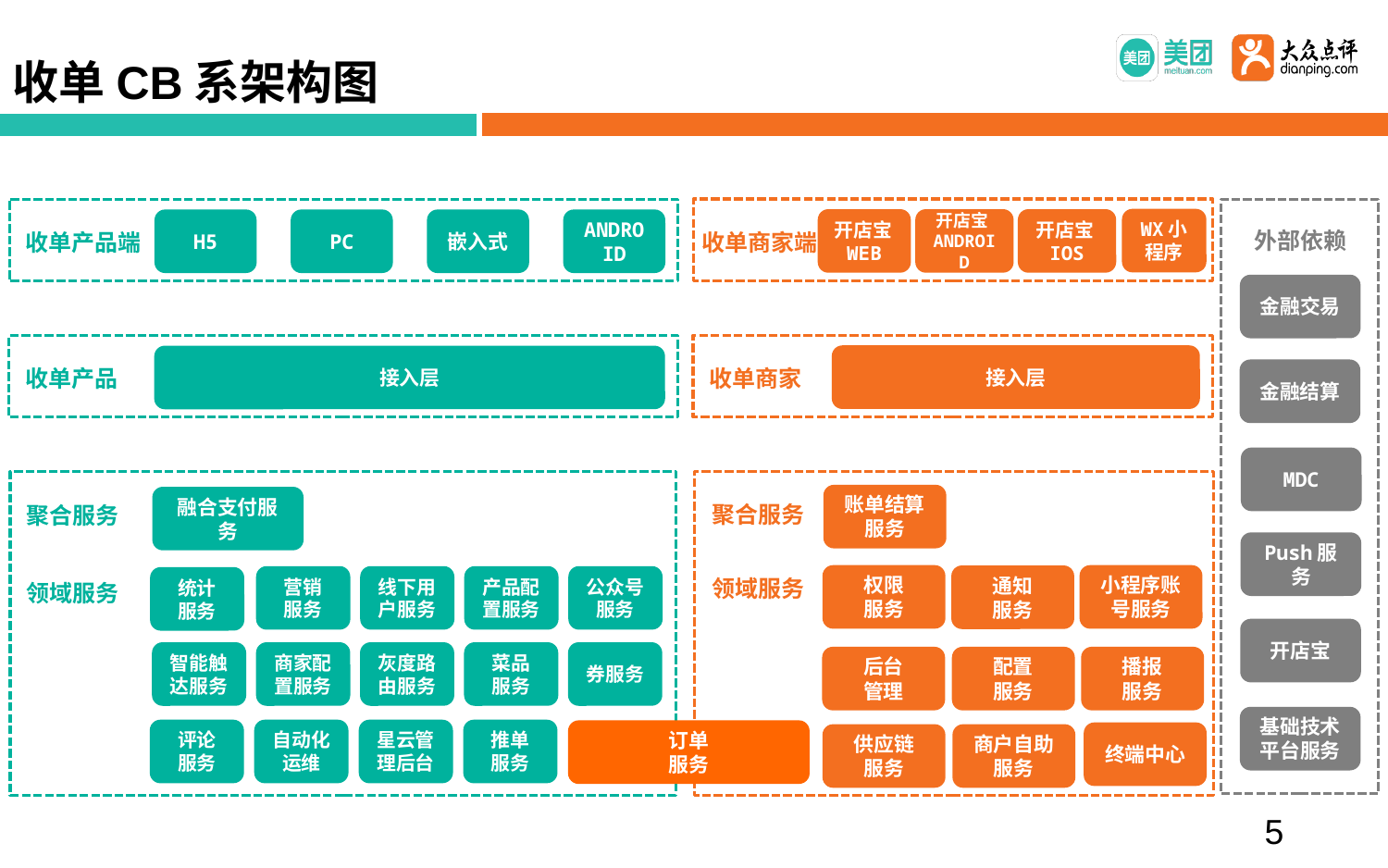

# 收单CB系架构图

WX小
程序
开店宝WEB
开店宝ANDROID
开店宝IOS
H5
PC
嵌入式
ANDROID
外部依赖
收单商家端
收单产品端
金融交易

接入层
接入层
收单商家
收单产品
金融结算
MDC

账单结算服务
融合支付服务
聚合服务
聚合服务
Push服务
权限
服务
小程序账号服务
通知
服务
营销
服务
线下用户服务
产品配置服务
公众号服务
统计
服务
领域服务
领域服务
开店宝
智能触达服务
商家配置服务
灰度路由服务
菜品
服务
券服务
后台
管理
配置
服务
播报
服务
基础技术平台服务
评论
服务
自动化运维
星云管理后台
推单
服务
订单
服务
终端中心
供应链
服务
商户自助服务
5